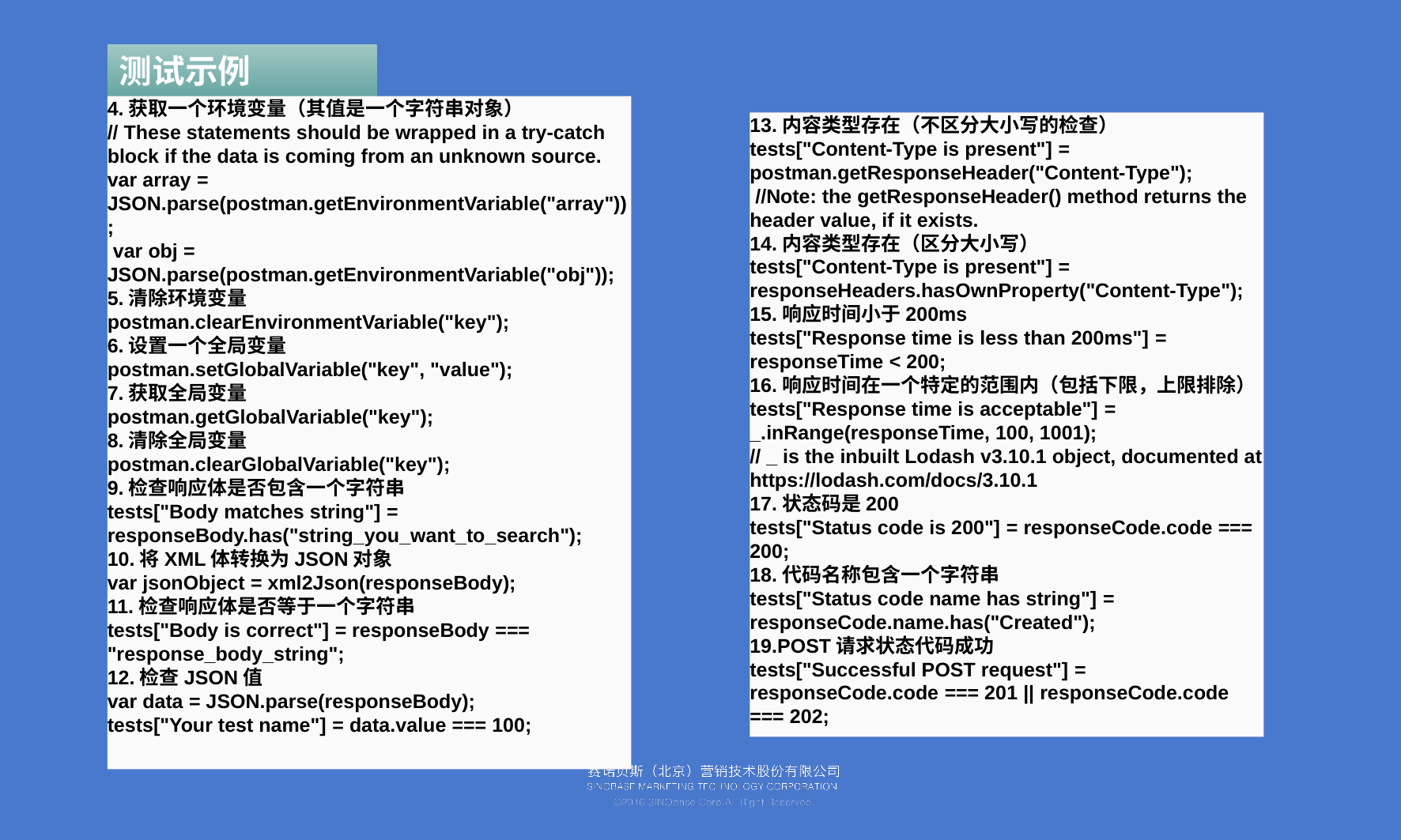

测试示例
4.获取一个环境变量（其值是一个字符串对象）
// These statements should be wrapped in a try-catch block if the data is coming from an unknown source.
var array = JSON.parse(postman.getEnvironmentVariable("array"));
 var obj = JSON.parse(postman.getEnvironmentVariable("obj"));
5.清除环境变量
postman.clearEnvironmentVariable("key");
6.设置一个全局变量
postman.setGlobalVariable("key", "value");
7.获取全局变量
postman.getGlobalVariable("key");
8.清除全局变量
postman.clearGlobalVariable("key");
9.检查响应体是否包含一个字符串
tests["Body matches string"] = responseBody.has("string_you_want_to_search");
10.将XML体转换为JSON对象
var jsonObject = xml2Json(responseBody);
11.检查响应体是否等于一个字符串
tests["Body is correct"] = responseBody === "response_body_string";
12.检查JSON值
var data = JSON.parse(responseBody);
tests["Your test name"] = data.value === 100;

13.内容类型存在（不区分大小写的检查）
tests["Content-Type is present"] = postman.getResponseHeader("Content-Type");
 //Note: the getResponseHeader() method returns the header value, if it exists.
14.内容类型存在（区分大小写）
tests["Content-Type is present"] = responseHeaders.hasOwnProperty("Content-Type");
15.响应时间小于200ms
tests["Response time is less than 200ms"] = responseTime < 200;
16.响应时间在一个特定的范围内（包括下限，上限排除）
tests["Response time is acceptable"] = _.inRange(responseTime, 100, 1001);
// _ is the inbuilt Lodash v3.10.1 object, documented at https://lodash.com/docs/3.10.1
17.状态码是200
tests["Status code is 200"] = responseCode.code === 200;
18.代码名称包含一个字符串
tests["Status code name has string"] = responseCode.name.has("Created");
19.POST请求状态代码成功
tests["Successful POST request"] = responseCode.code === 201 || responseCode.code === 202;